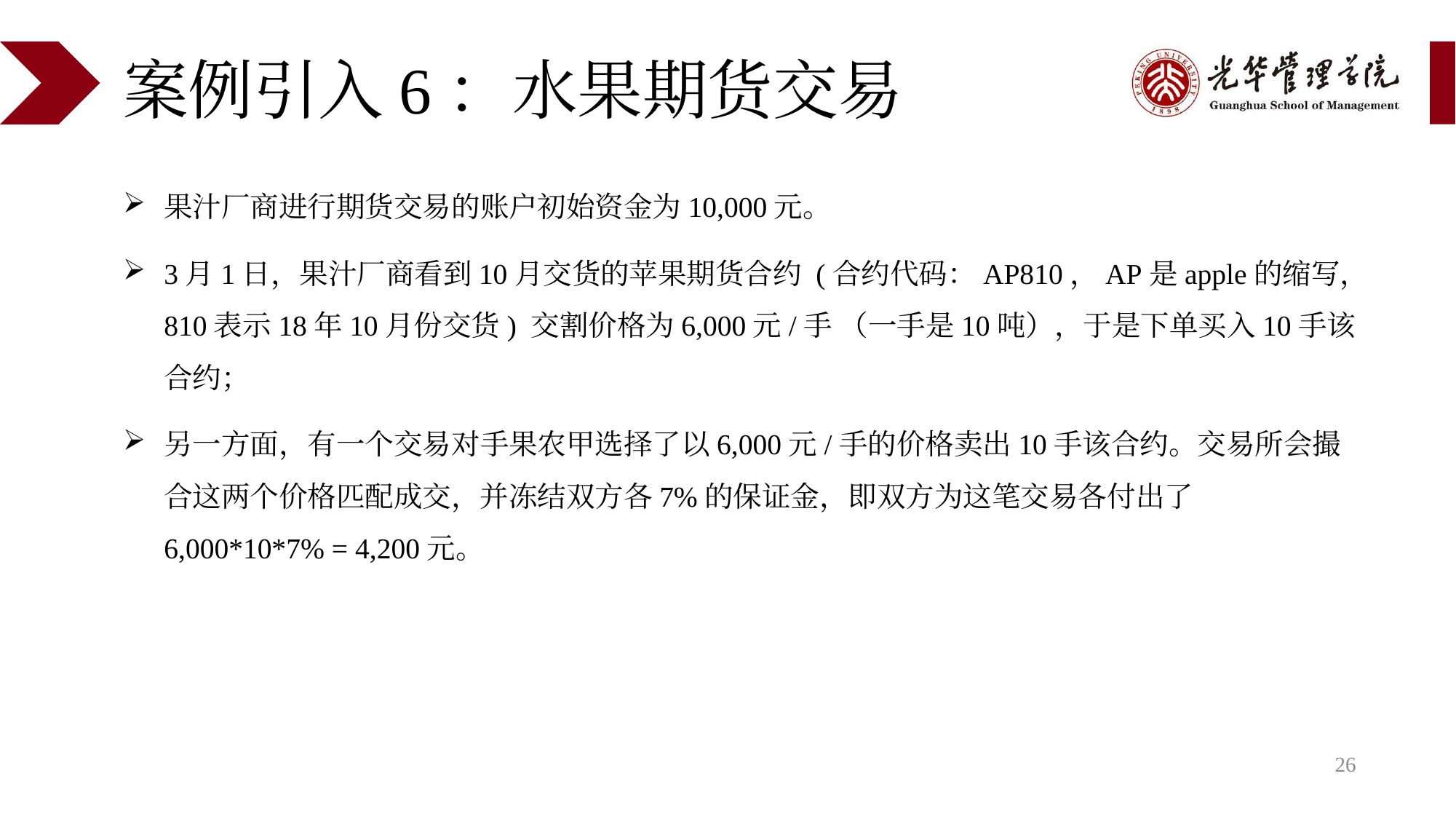

# 案例引入6：水果期货交易
果汁厂商进行期货交易的账户初始资金为10,000元。
3月1日，果汁厂商看到10月交货的苹果期货合约 (合约代码：AP810，AP是apple的缩写，810表示18年10月份交货) 交割价格为6,000元/手 （一手是10吨），于是下单买入10手该合约；
另一方面，有一个交易对手果农甲选择了以6,000元/手的价格卖出10手该合约。交易所会撮合这两个价格匹配成交，并冻结双方各7%的保证金，即双方为这笔交易各付出了6,000*10*7% = 4,200元。

26